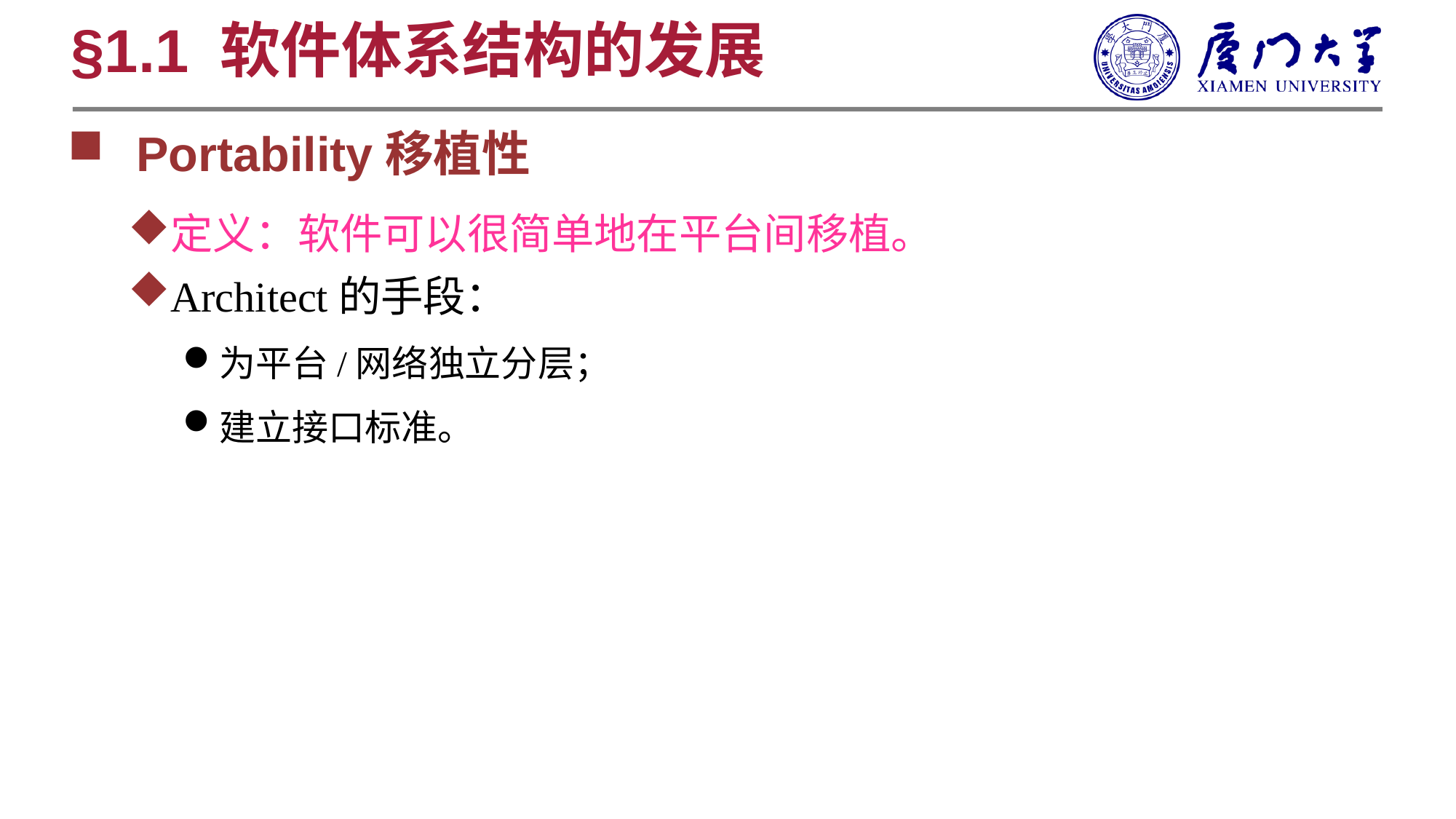

§1.1 软件体系结构的发展
Portability移植性
定义：软件可以很简单地在平台间移植。
Architect的手段：
为平台/网络独立分层；
建立接口标准。